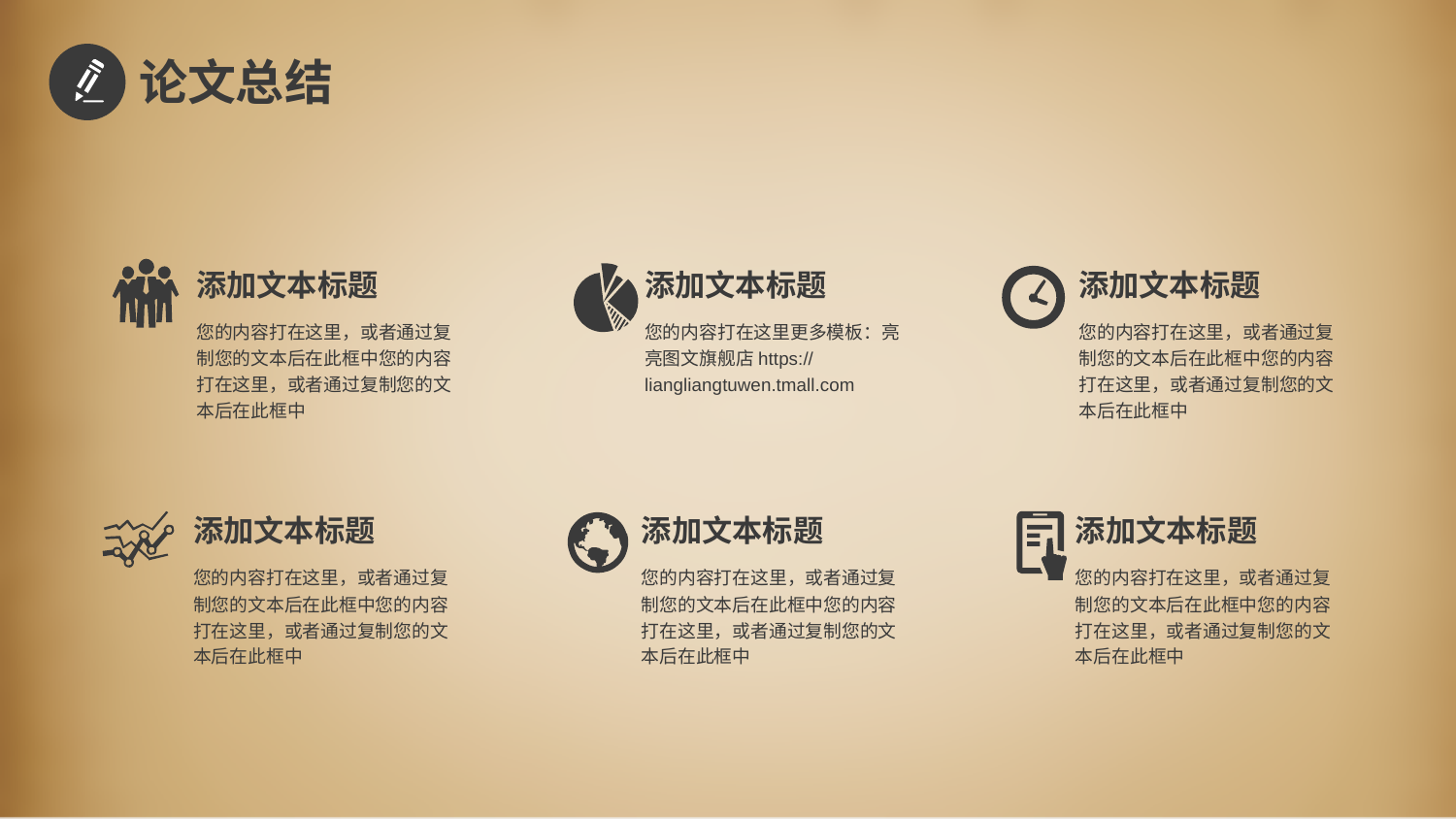

论文总结

添加文本标题
您的内容打在这里，或者通过复制您的文本后在此框中您的内容打在这里，或者通过复制您的文本后在此框中

添加文本标题
您的内容打在这里更多模板：亮亮图文旗舰店https://liangliangtuwen.tmall.com

添加文本标题
您的内容打在这里，或者通过复制您的文本后在此框中您的内容打在这里，或者通过复制您的文本后在此框中

添加文本标题
您的内容打在这里，或者通过复制您的文本后在此框中您的内容打在这里，或者通过复制您的文本后在此框中

添加文本标题
您的内容打在这里，或者通过复制您的文本后在此框中您的内容打在这里，或者通过复制您的文本后在此框中

添加文本标题
您的内容打在这里，或者通过复制您的文本后在此框中您的内容打在这里，或者通过复制您的文本后在此框中